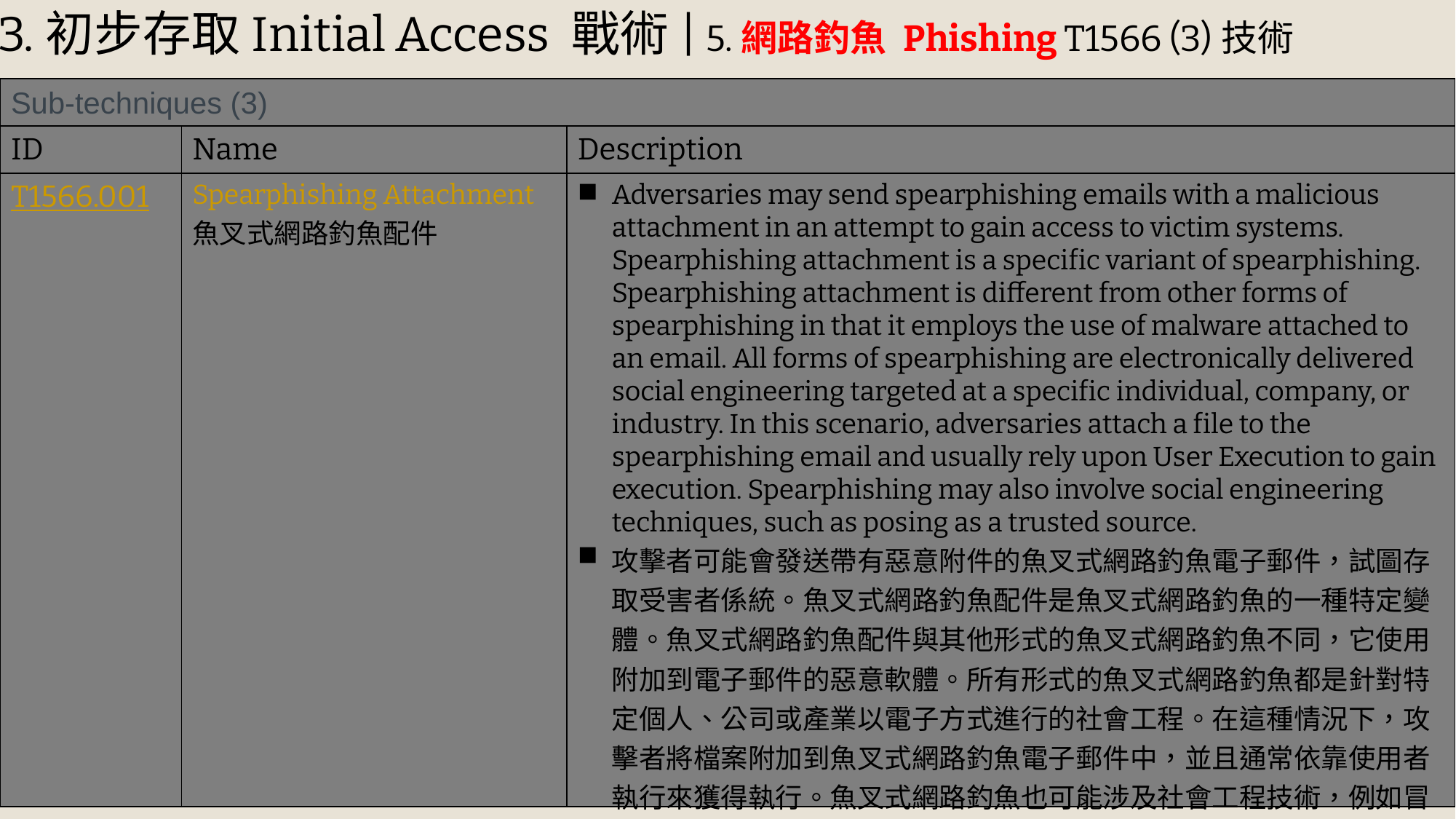

3.初步存取Initial Access 戰術| 5.網路釣魚 Phishing T1566 (3)技術
| Sub-techniques (3) |  |  |
| --- | --- | --- |
| ID | Name | Description |
| T1566.001 | Spearphishing Attachment 魚叉式網路釣魚配件 | Adversaries may send spearphishing emails with a malicious attachment in an attempt to gain access to victim systems. Spearphishing attachment is a specific variant of spearphishing. Spearphishing attachment is different from other forms of spearphishing in that it employs the use of malware attached to an email. All forms of spearphishing are electronically delivered social engineering targeted at a specific individual, company, or industry. In this scenario, adversaries attach a file to the spearphishing email and usually rely upon User Execution to gain execution. Spearphishing may also involve social engineering techniques, such as posing as a trusted source. 攻擊者可能會發送帶有惡意附件的魚叉式網路釣魚電子郵件，試圖存取受害者係統。魚叉式網路釣魚配件是魚叉式網路釣魚的一種特定變體。魚叉式網路釣魚配件與其他形式的魚叉式網路釣魚不同，它使用附加到電子郵件的惡意軟體。所有形式的魚叉式網路釣魚都是針對特定個人、公司或產業以電子方式進行的社會工程。在這種情況下，攻擊者將檔案附加到魚叉式網路釣魚電子郵件中，並且通常依靠使用者執行來獲得執行。魚叉式網路釣魚也可能涉及社會工程技術，例如冒充可信來源。 |

29